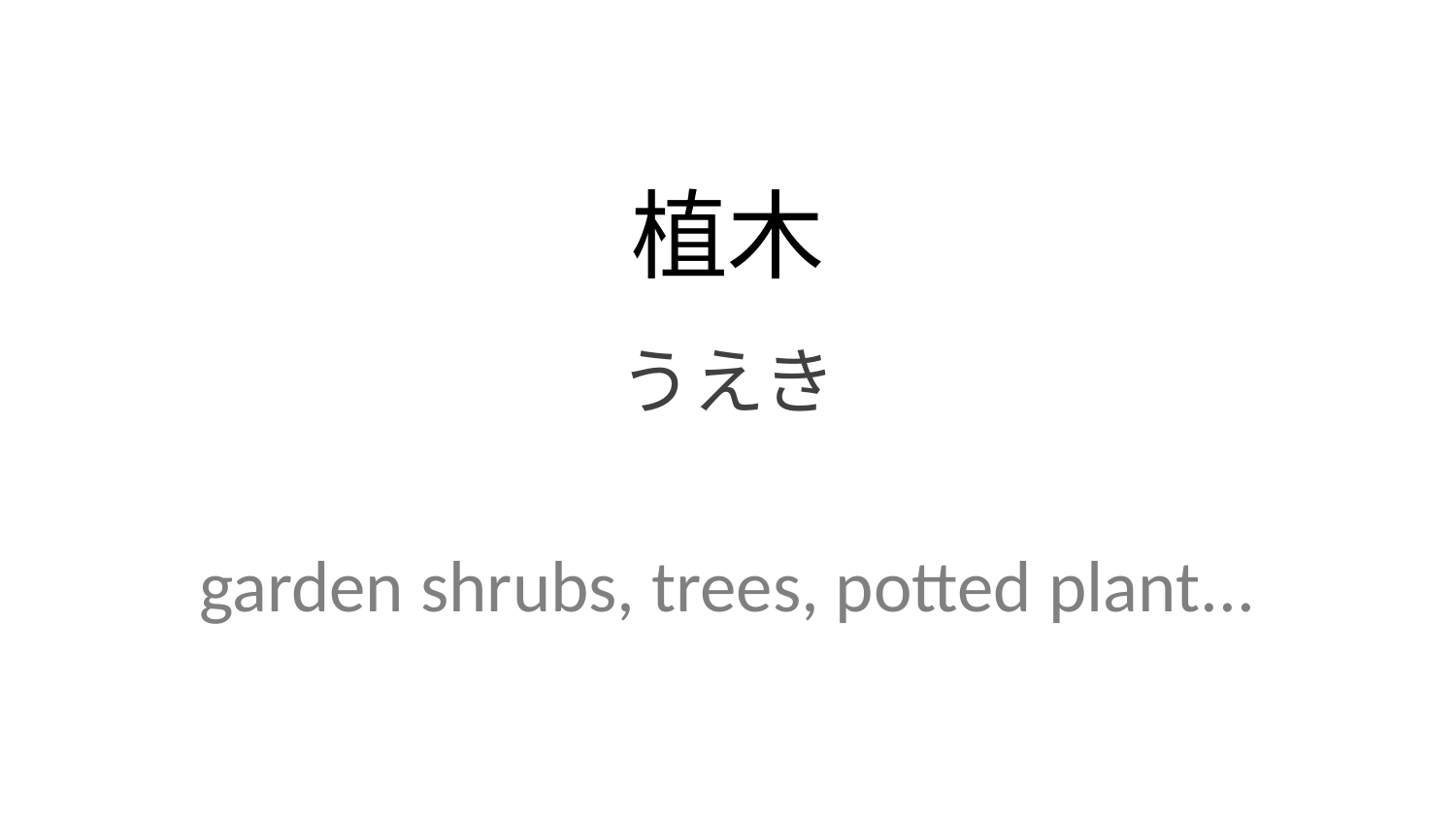

植木

うえき
garden shrubs, trees, potted plant...